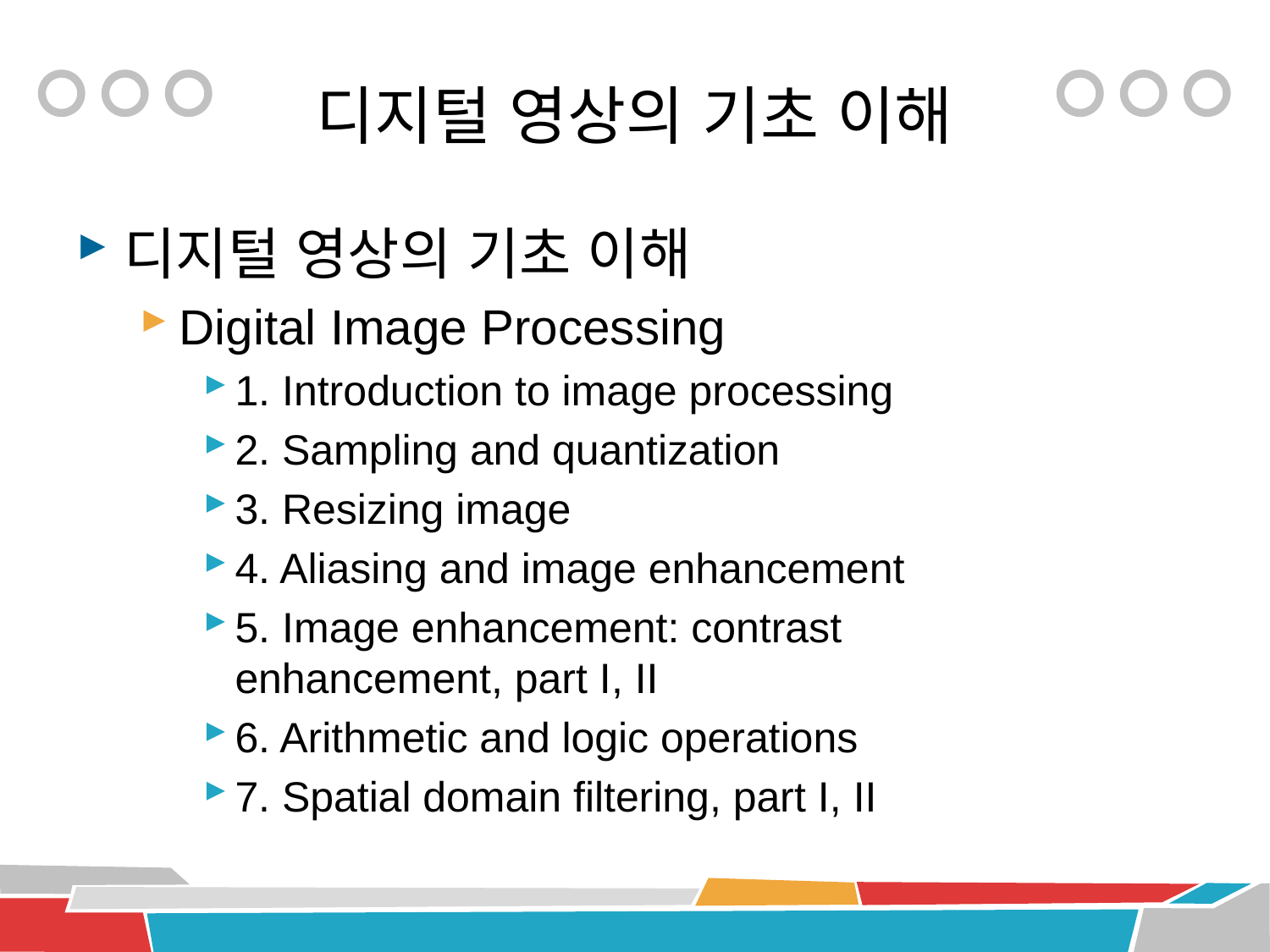

# 디지털 영상의 기초 이해
디지털 영상의 기초 이해
Digital Image Processing
1. Introduction to image processing
2. Sampling and quantization
3. Resizing image
4. Aliasing and image enhancement
5. Image enhancement: contrast enhancement, part I, II
6. Arithmetic and logic operations
7. Spatial domain filtering, part I, II